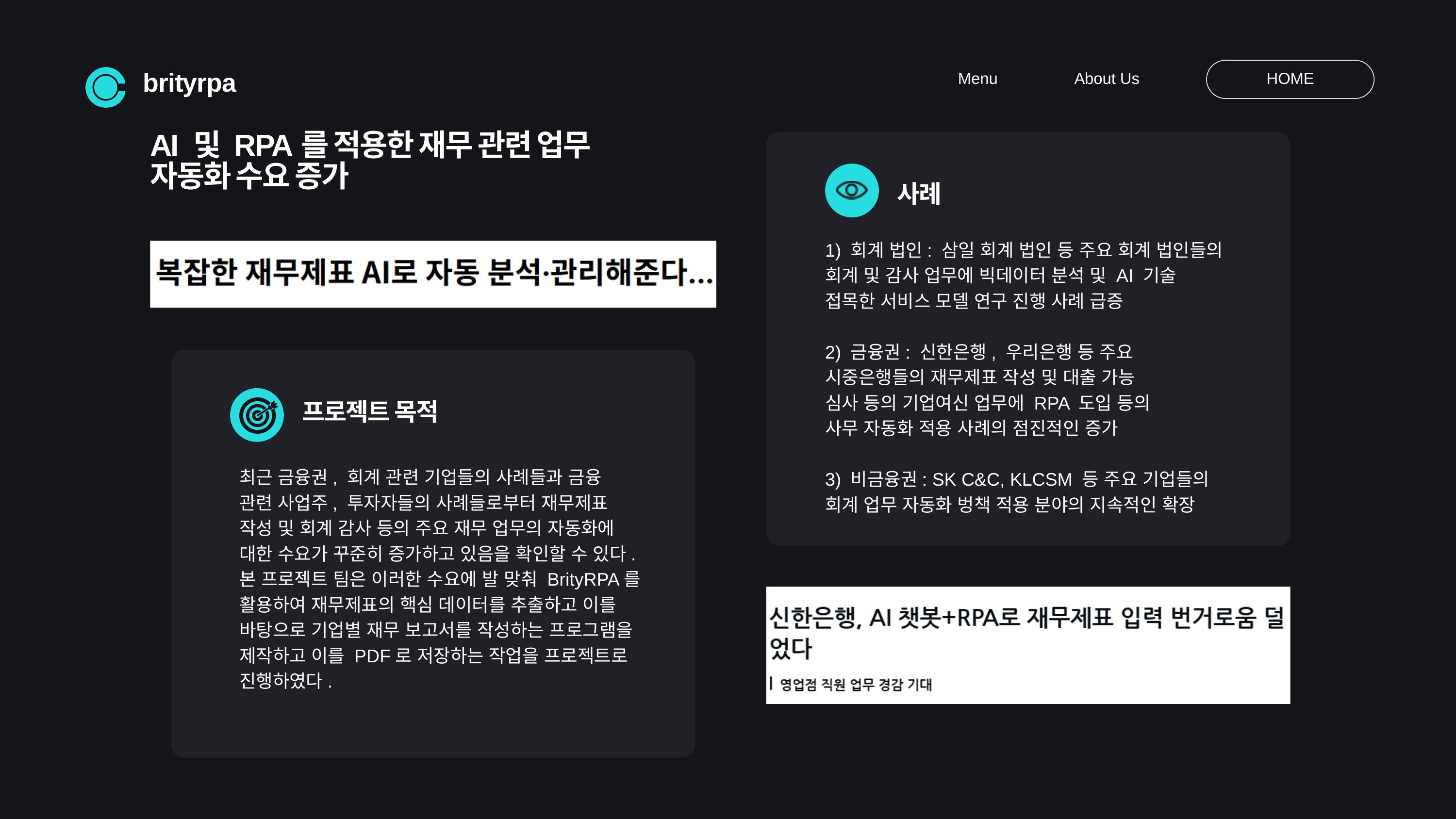

Menu
About Us
HOME
brityrpa
AI 및 RPA를 적용한 재무 관련 업무
자동화 수요 증가

사례
1) 회계 법인: 삼일 회계 법인 등 주요 회계 법인들의 회계 및 감사 업무에 빅데이터 분석 및 AI 기술 접목한 서비스 모델 연구 진행 사례 급증

2) 금융권: 신한은행, 우리은행 등 주요
시중은행들의 재무제표 작성 및 대출 가능
심사 등의 기업여신 업무에 RPA 도입 등의
사무 자동화 적용 사례의 점진적인 증가

3) 비금융권: SK C&C, KLCSM 등 주요 기업들의 회계 업무 자동화 벙책 적용 분야의 지속적인 확장

프로젝트 목적
최근 금융권, 회계 관련 기업들의 사례들과 금융
관련 사업주, 투자자들의 사례들로부터 재무제표
작성 및 회계 감사 등의 주요 재무 업무의 자동화에
대한 수요가 꾸준히 증가하고 있음을 확인할 수 있다.
본 프로젝트 팀은 이러한 수요에 발 맞춰 BrityRPA를 활용하여 재무제표의 핵심 데이터를 추출하고 이를 바탕으로 기업별 재무 보고서를 작성하는 프로그램을
제작하고 이를 PDF로 저장하는 작업을 프로젝트로
진행하였다.